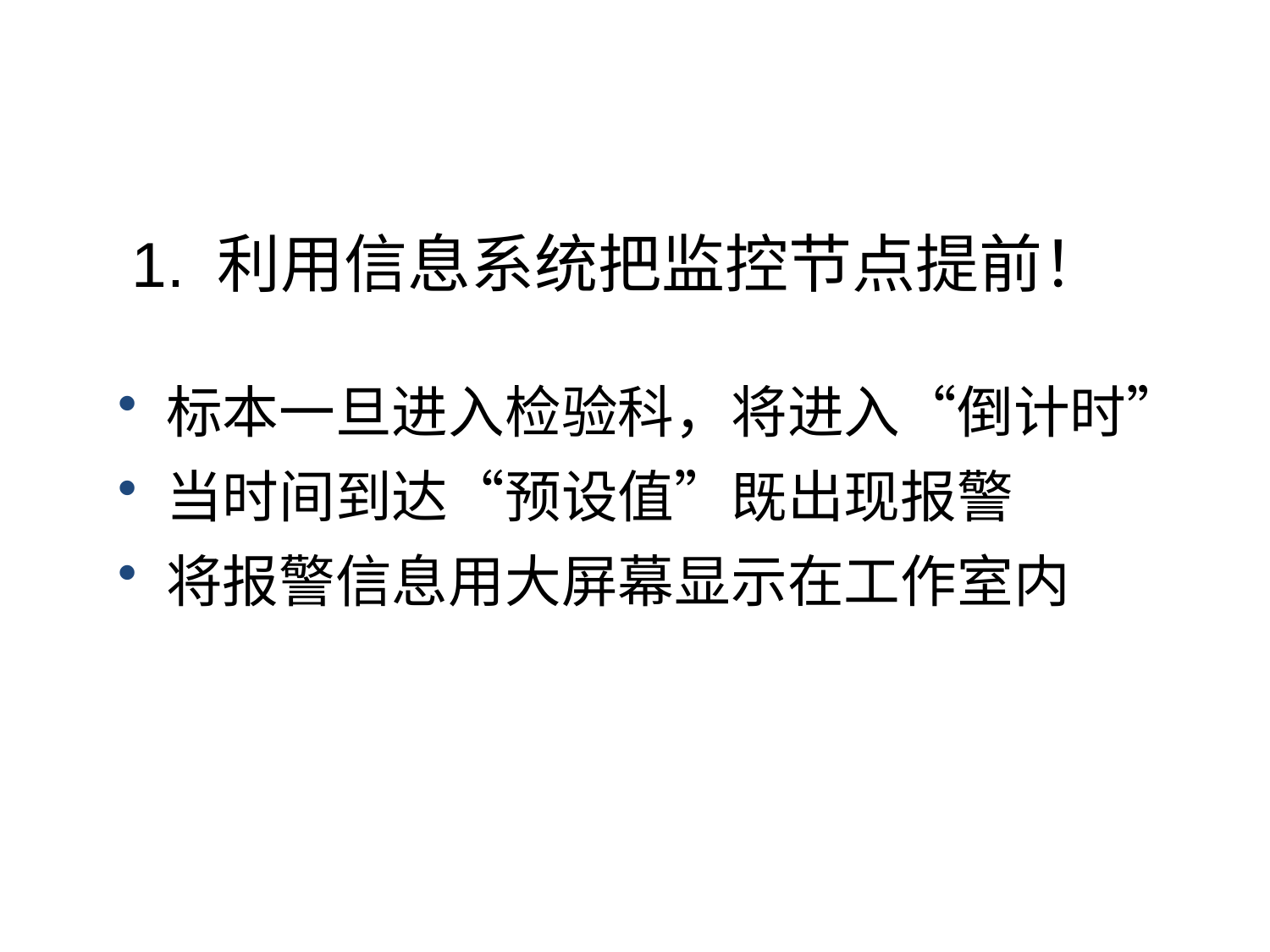

1. 利用信息系统把监控节点提前！

标本一旦进入检验科，将进入“倒计时”
当时间到达“预设值”既出现报警
将报警信息用大屏幕显示在工作室内